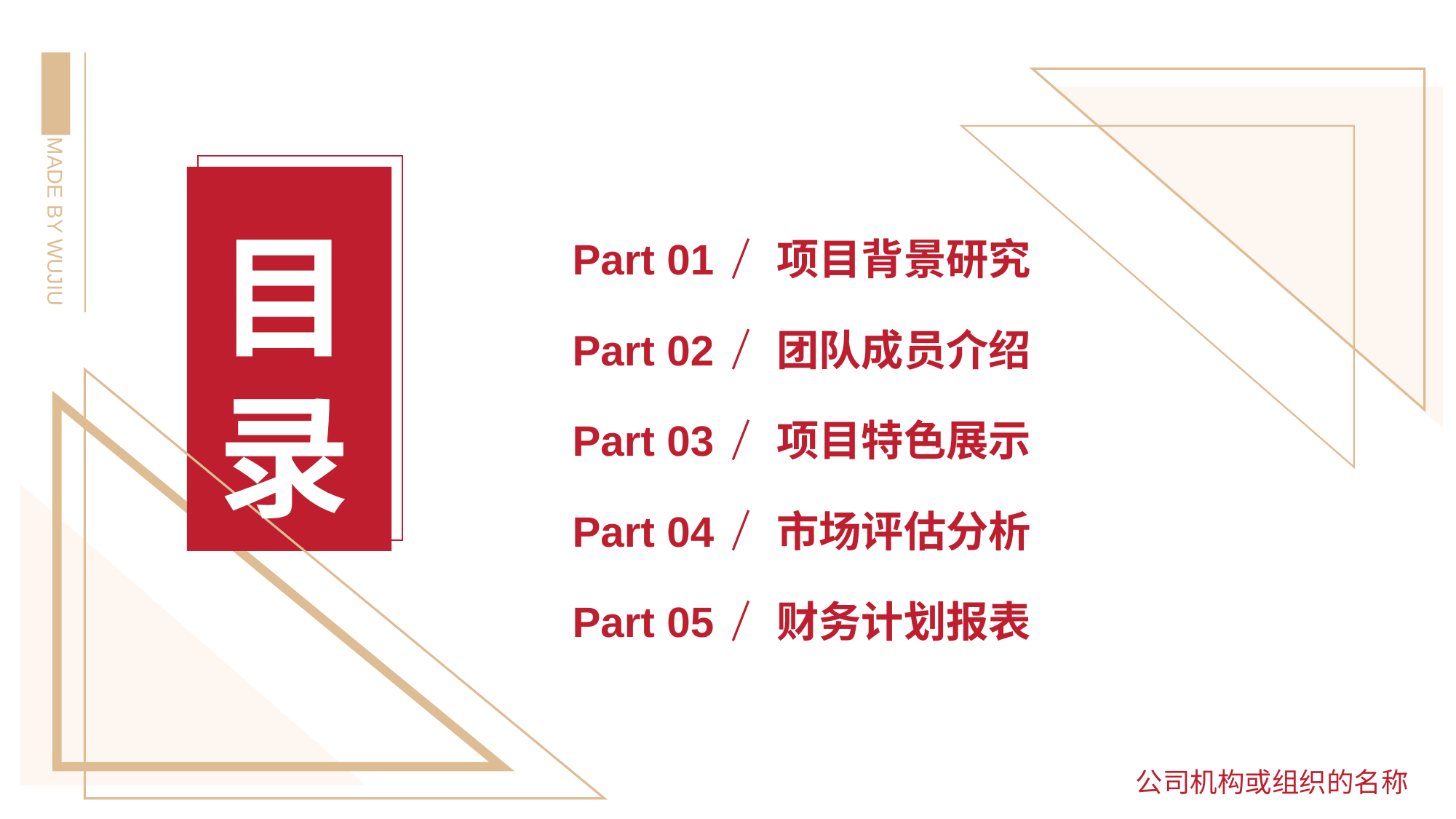

MADE BY WUJIU

目录
Part 01
项目背景研究
Part 02
团队成员介绍

Part 03
项目特色展示

Part 04
市场评估分析
Part 05
财务计划报表
公司机构或组织的名称